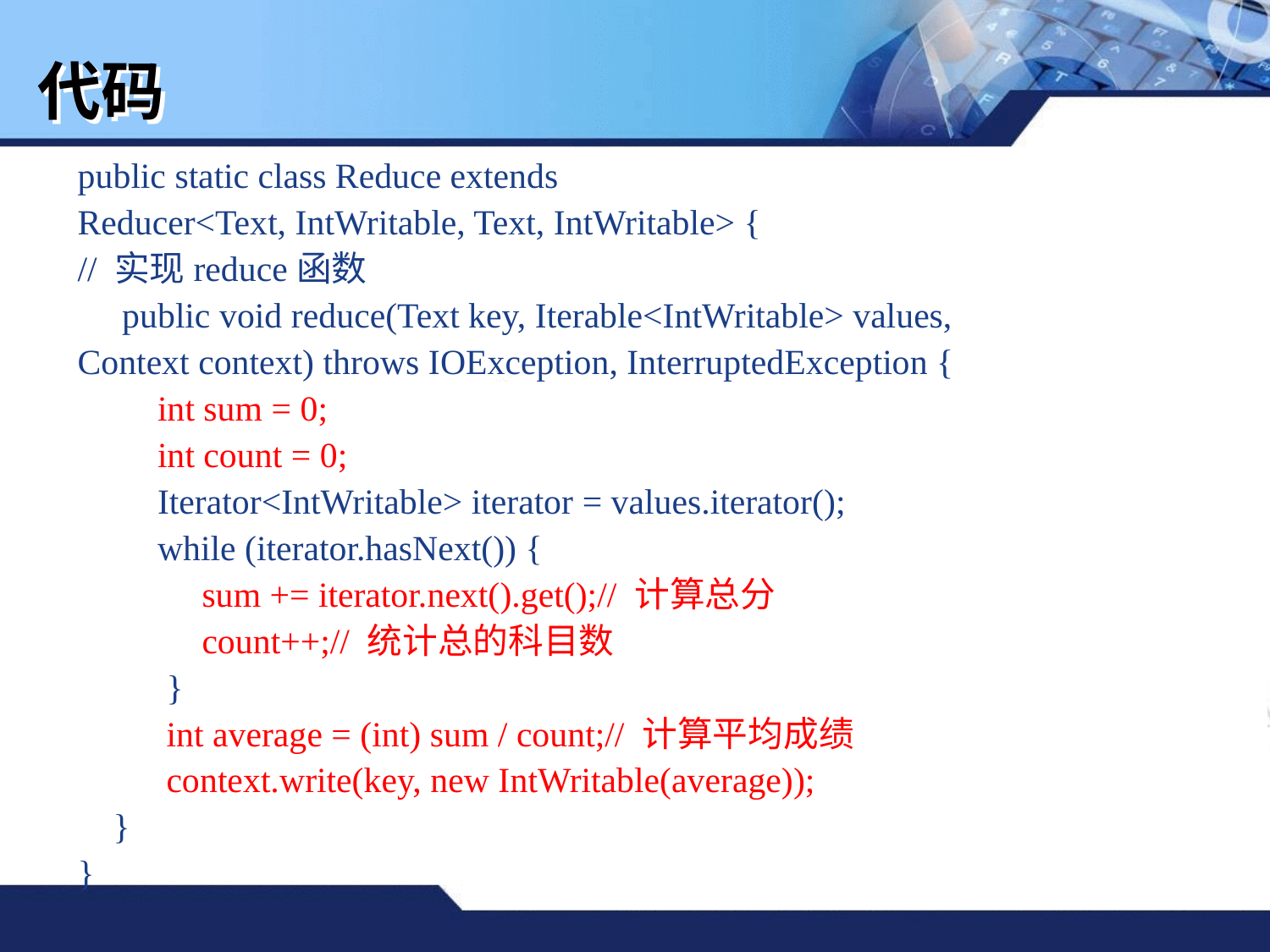

# 代码
public static class Reduce extends
Reducer<Text, IntWritable, Text, IntWritable> {
// 实现reduce函数
     public void reduce(Text key, Iterable<IntWritable> values,
Context context) throws IOException, InterruptedException {
         int sum = 0;
         int count = 0;
         Iterator<IntWritable> iterator = values.iterator();
         while (iterator.hasNext()) {
              sum += iterator.next().get();// 计算总分
              count++;// 统计总的科目数
          }
          int average = (int) sum / count;// 计算平均成绩
          context.write(key, new IntWritable(average));
    }
}